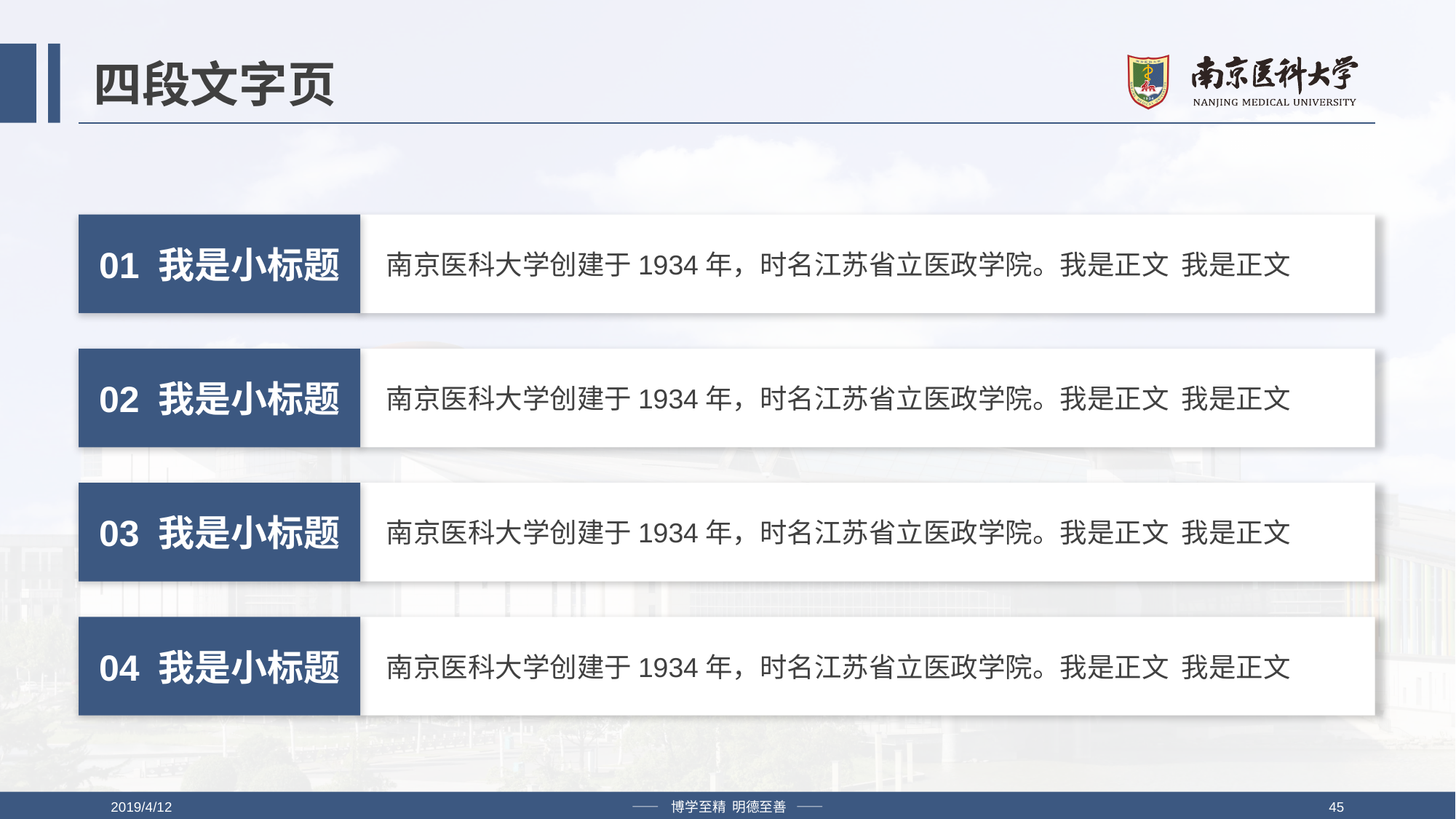

# 四段文字页
01 我是小标题
南京医科大学创建于1934年，时名江苏省立医政学院。我是正文  我是正文
02 我是小标题
南京医科大学创建于1934年，时名江苏省立医政学院。我是正文  我是正文
03 我是小标题
南京医科大学创建于1934年，时名江苏省立医政学院。我是正文  我是正文
04 我是小标题
南京医科大学创建于1934年，时名江苏省立医政学院。我是正文  我是正文
2019/4/12
——   博学至精  明德至善   ——
45